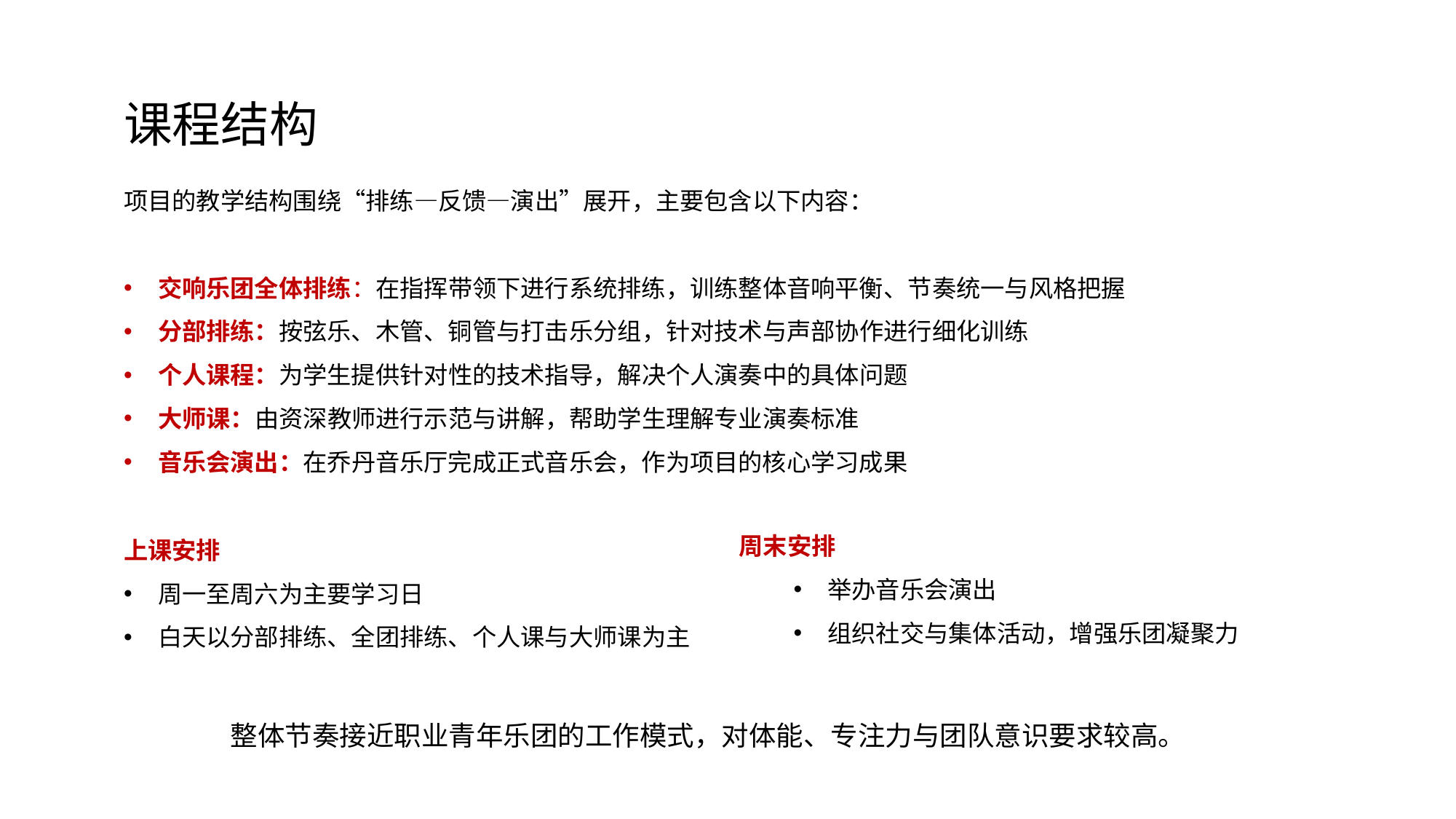

课程结构
项目的教学结构围绕“排练—反馈—演出”展开，主要包含以下内容：

交响乐团全体排练：在指挥带领下进行系统排练，训练整体音响平衡、节奏统一与风格把握
分部排练：按弦乐、木管、铜管与打击乐分组，针对技术与声部协作进行细化训练
个人课程：为学生提供针对性的技术指导，解决个人演奏中的具体问题
大师课：由资深教师进行示范与讲解，帮助学生理解专业演奏标准
音乐会演出：在乔丹音乐厅完成正式音乐会，作为项目的核心学习成果
周末安排
举办音乐会演出
组织社交与集体活动，增强乐团凝聚力
上课安排
周一至周六为主要学习日
白天以分部排练、全团排练、个人课与大师课为主

整体节奏接近职业青年乐团的工作模式，对体能、专注力与团队意识要求较高。